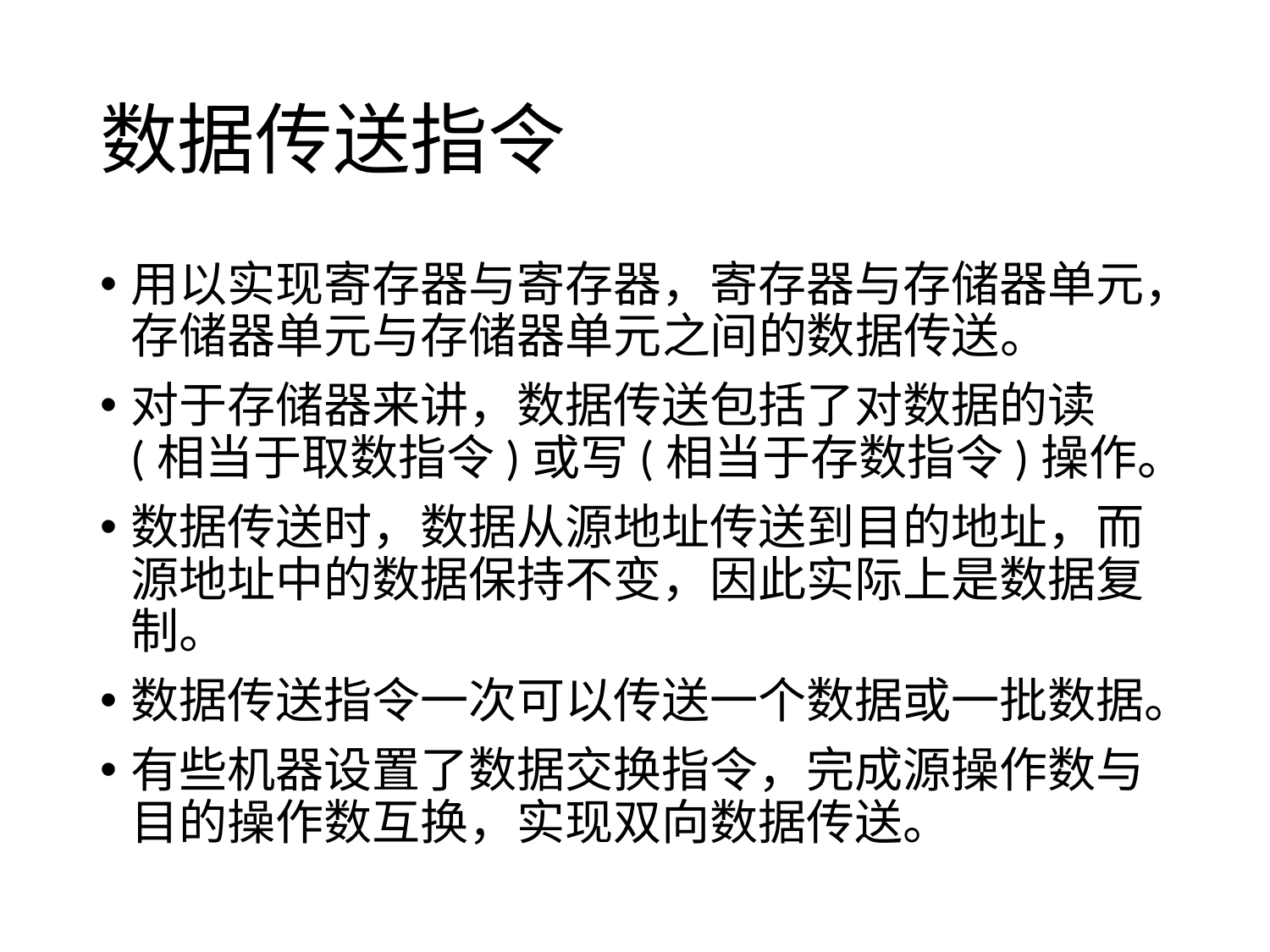

# 数据传送指令
用以实现寄存器与寄存器，寄存器与存储器单元，存储器单元与存储器单元之间的数据传送。
对于存储器来讲，数据传送包括了对数据的读(相当于取数指令)或写(相当于存数指令)操作。
数据传送时，数据从源地址传送到目的地址，而源地址中的数据保持不变，因此实际上是数据复制。
数据传送指令一次可以传送一个数据或一批数据。
有些机器设置了数据交换指令，完成源操作数与目的操作数互换，实现双向数据传送。